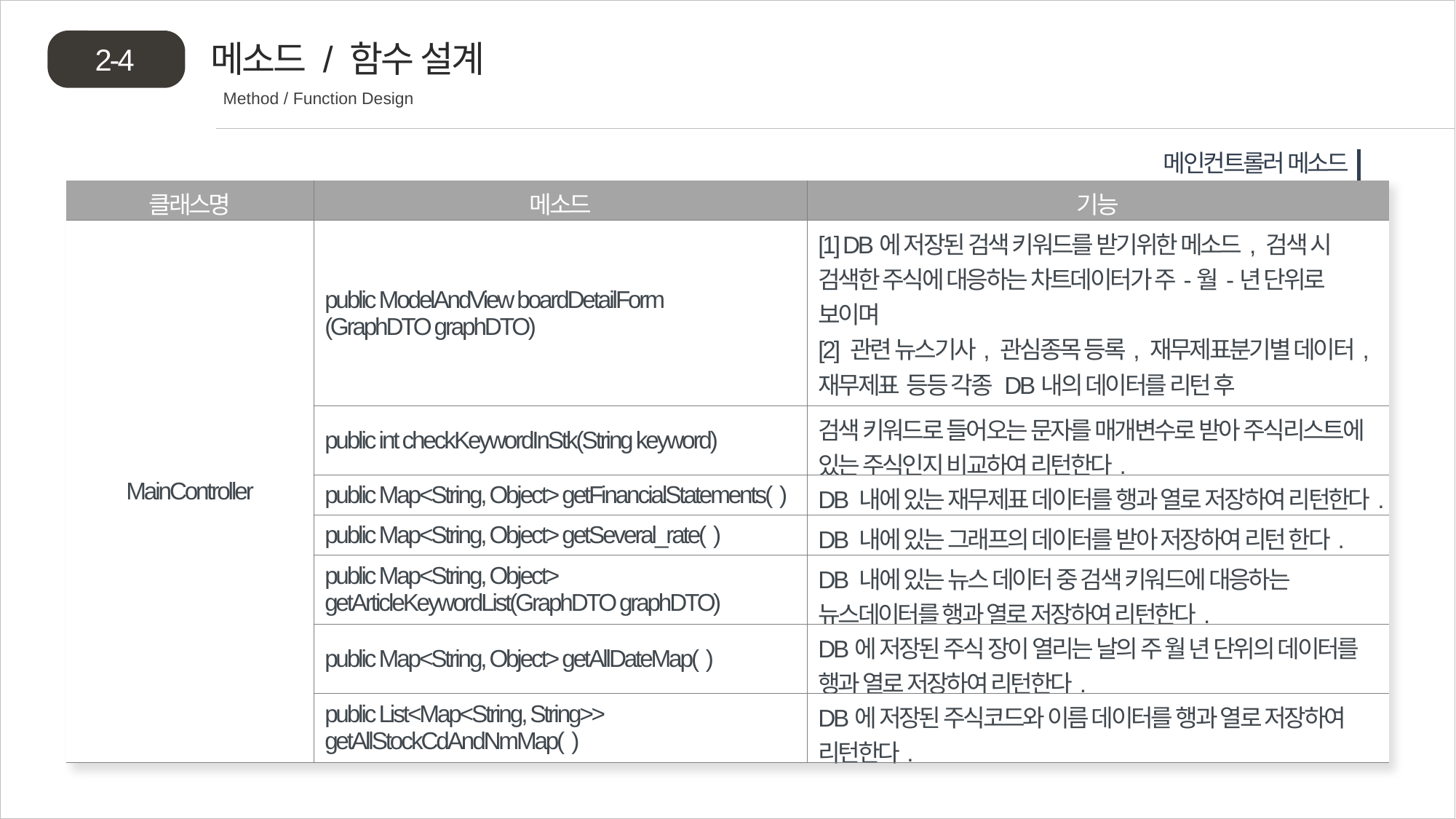

메소드 / 함수 설계
2-4
Method / Function Design
 메인컨트롤러 메소드
| 클래스명 | 메소드 | 기능 |
| --- | --- | --- |
| MainController | public ModelAndView boardDetailForm (GraphDTO graphDTO) | [1] DB에 저장된 검색 키워드를 받기위한 메소드, 검색 시 검색한 주식에 대응하는 차트데이터가 주-월-년 단위로 보이며 [2] 관련 뉴스기사, 관심종목 등록, 재무제표분기별 데이터, 재무제표 등등 각종 DB내의 데이터를 리턴 후 [3] "/graph.do“ 웹페이지 화면에 출력하기 위해 만들어진다. |
|  | public int checkKeywordInStk(String keyword) | 검색 키워드로 들어오는 문자를 매개변수로 받아 주식리스트에 있는 주식인지 비교하여 리턴한다. |
|  | public Map<String, Object> getFinancialStatements( ) | DB 내에 있는 재무제표 데이터를 행과 열로 저장하여 리턴한다. |
|  | public Map<String, Object> getSeveral\_rate( ) | DB 내에 있는 그래프의 데이터를 받아 저장하여 리턴 한다. |
|  | public Map<String, Object> getArticleKeywordList(GraphDTO graphDTO) | DB 내에 있는 뉴스 데이터 중 검색 키워드에 대응하는 뉴스데이터를 행과 열로 저장하여 리턴한다. |
|  | public Map<String, Object> getAllDateMap( ) | DB에 저장된 주식 장이 열리는 날의 주 월 년 단위의 데이터를 행과 열로 저장하여 리턴한다. |
|  | public List<Map<String, String>> getAllStockCdAndNmMap( ) | DB에 저장된 주식코드와 이름 데이터를 행과 열로 저장하여 리턴한다. |